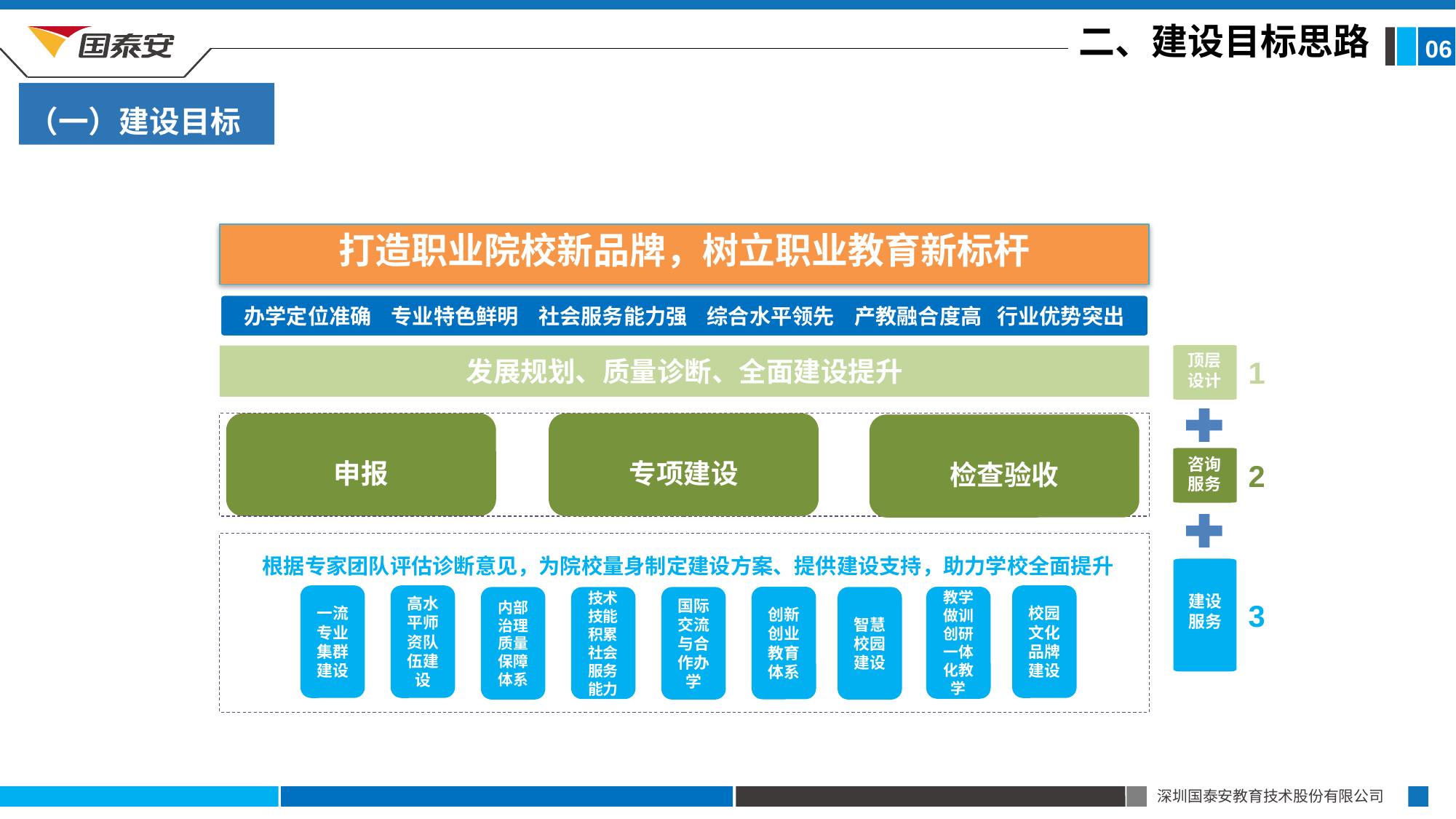

二、建设目标思路
06

（一）建设目标
打造职业院校新品牌，树立职业教育新标杆
办学定位准确    专业特色鲜明    社会服务能力强    综合水平领先    产教融合度高   行业优势突出
顶层
设计

发展规划、质量诊断、全面建设提升
1

申报
专项建设
检查验收
咨询
服务

2

根据专家团队评估诊断意见，为院校量身制定建设方案、提供建设支持，助力学校全面提升
建设
服务

一流专业集群建设
高水平师资队伍建设
校园文化品牌建设
创新创业教育体系
教学做训创研一体化教学
技术技能积累社会服务能力
内部治理质量保障体系
国际交流与合作办学
智慧
校园建设
3